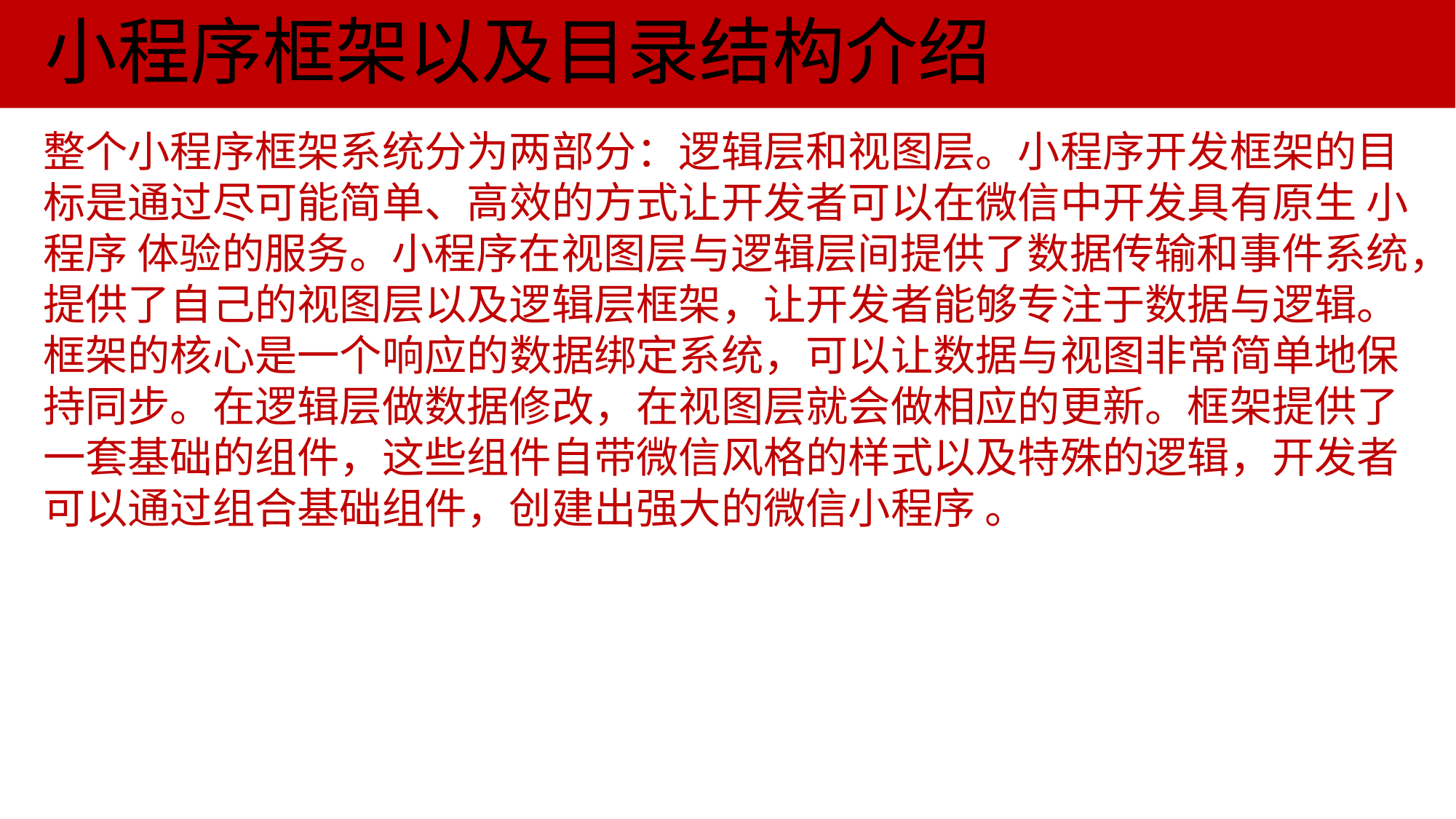

小程序框架以及目录结构介绍
整个小程序框架系统分为两部分：逻辑层和视图层。小程序开发框架的目标是通过尽可能简单、高效的方式让开发者可以在微信中开发具有原生 小程序 体验的服务。小程序在视图层与逻辑层间提供了数据传输和事件系统，提供了自己的视图层以及逻辑层框架，让开发者能够专注于数据与逻辑。框架的核心是一个响应的数据绑定系统，可以让数据与视图非常简单地保持同步。在逻辑层做数据修改，在视图层就会做相应的更新。框架提供了一套基础的组件，这些组件自带微信风格的样式以及特殊的逻辑，开发者可以通过组合基础组件，创建出强大的微信小程序 。